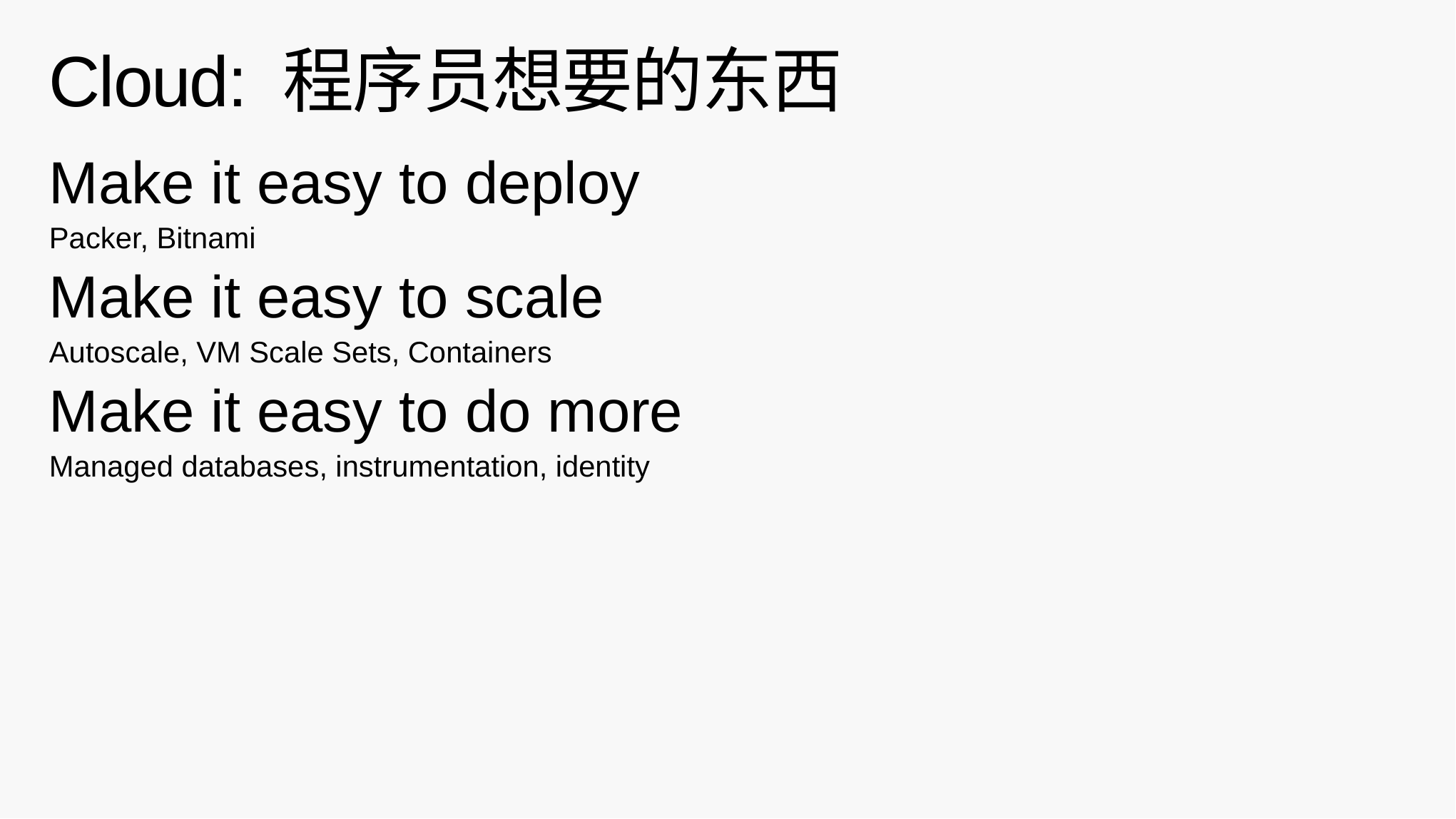

# Cloud: 程序员想要的东西
Make it easy to deploy
Packer, Bitnami
Make it easy to scale
Autoscale, VM Scale Sets, Containers
Make it easy to do more
Managed databases, instrumentation, identity